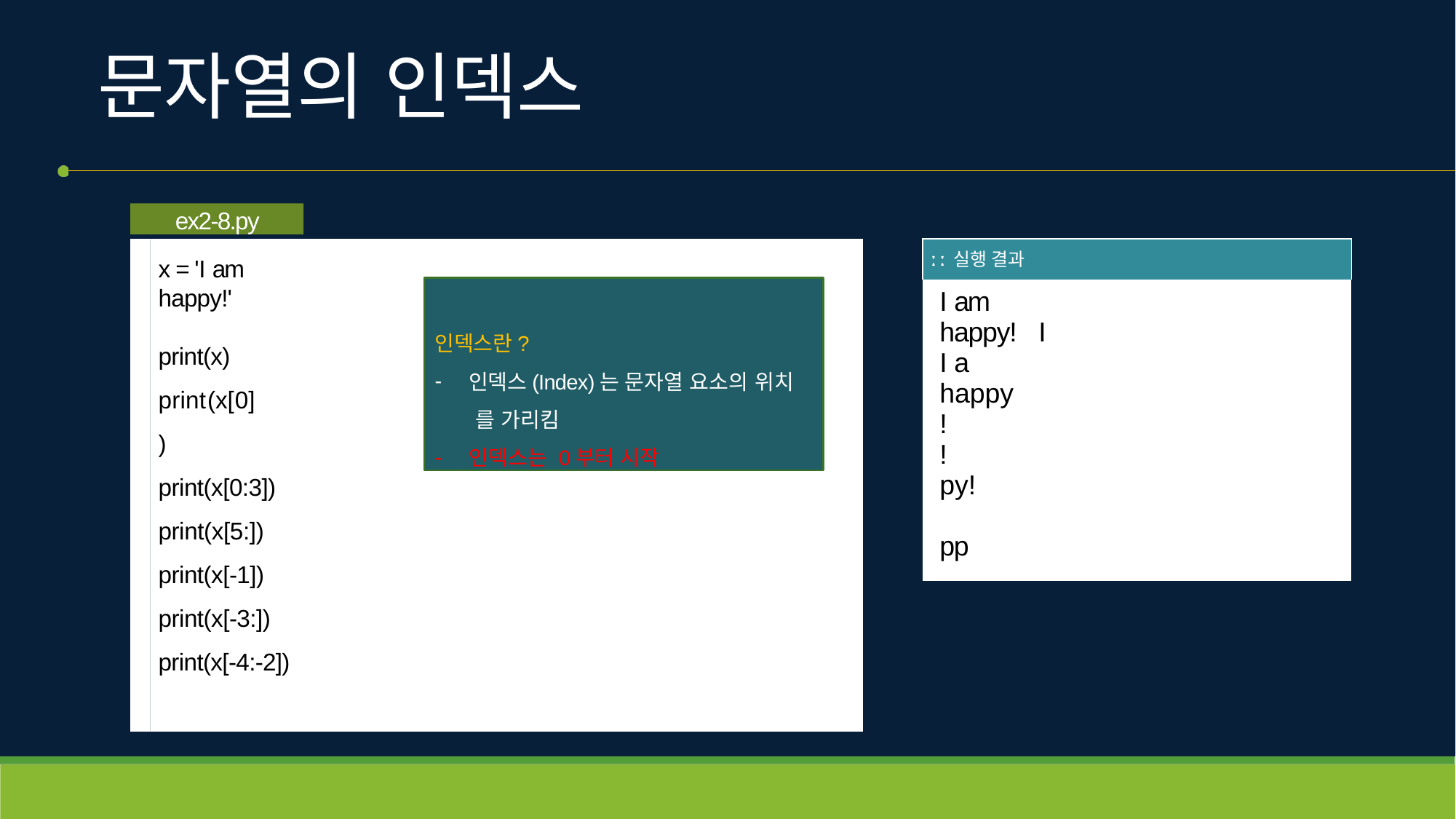

# 문자열의 인덱스

ex2-8.py
| ː ː 실행 결과 |
| --- |
| I am happy! I I a happy! ! py! pp |

x = 'I am happy!'

인덱스란?
인덱스(Index)는 문자열 요소의 위치  를 가리킴
인덱스는 0부터 시작
print(x)  print(x[0])
print(x[0:3])
print(x[5:])
print(x[-1])
print(x[-3:])
print(x[-4:-2])